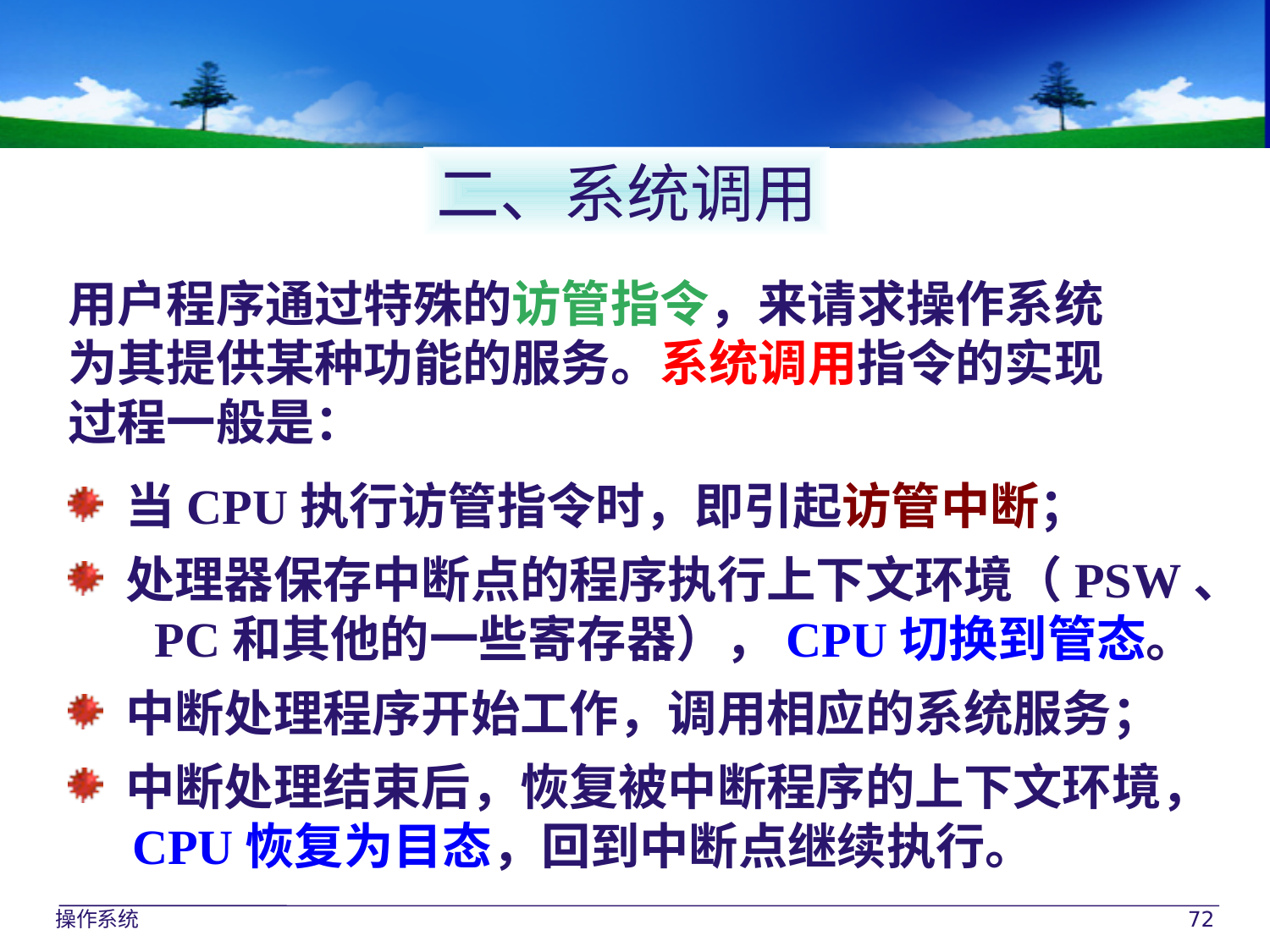

二、系统调用
用户程序通过特殊的访管指令，来请求操作系统
为其提供某种功能的服务。系统调用指令的实现
过程一般是：
 当CPU执行访管指令时，即引起访管中断；
 处理器保存中断点的程序执行上下文环境（PSW、
    PC和其他的一些寄存器），CPU切换到管态。
 中断处理程序开始工作，调用相应的系统服务；
 中断处理结束后，恢复被中断程序的上下文环境，
  CPU恢复为目态，回到中断点继续执行。
操作系统
72